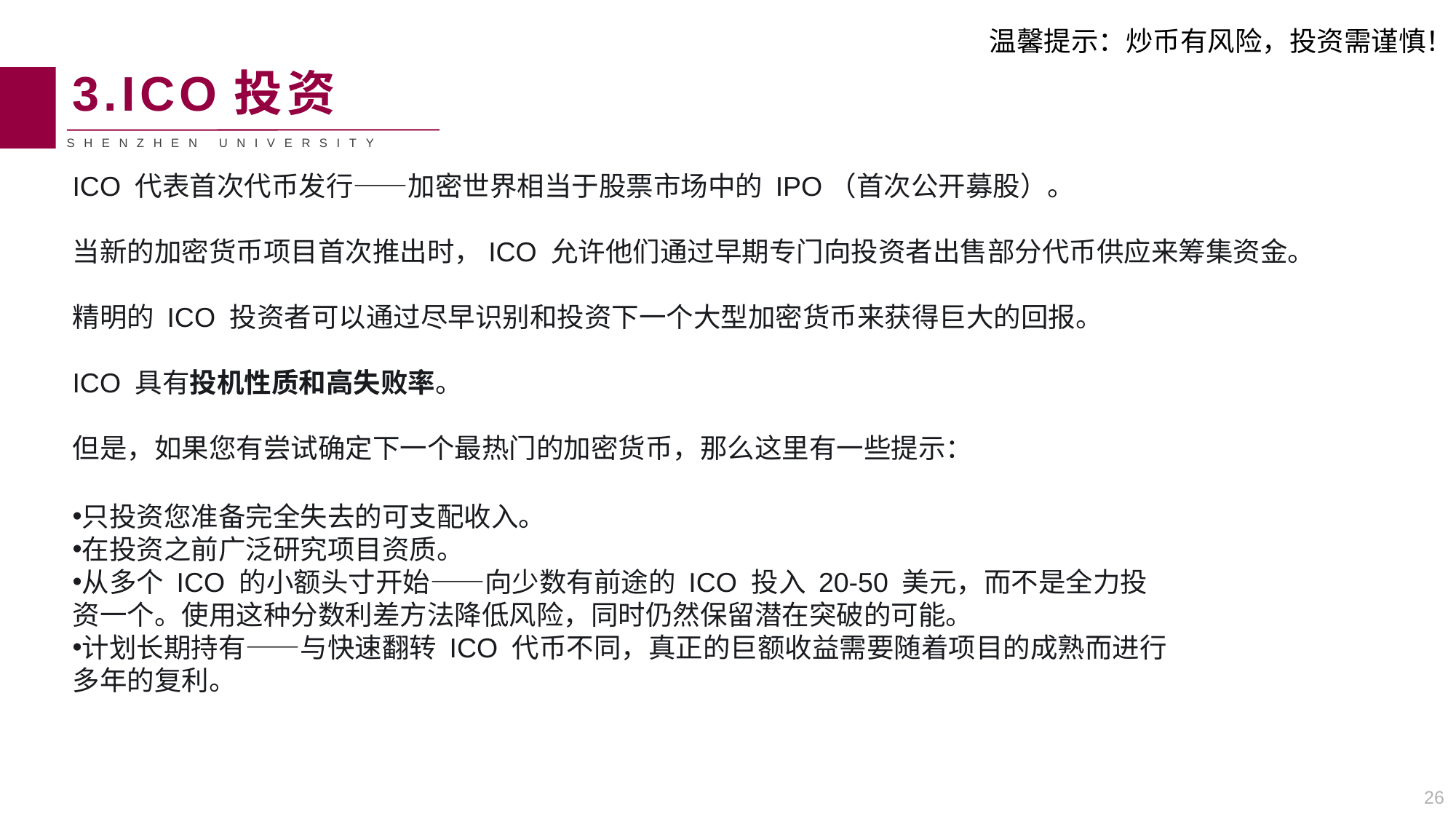

温馨提示：炒币有风险，投资需谨慎！
3.ICO投资
ICO 代表首次代币发行——加密世界相当于股票市场中的 IPO（首次公开募股）。

当新的加密货币项目首次推出时，ICO 允许他们通过早期专门向投资者出售部分代币供应来筹集资金。

精明的 ICO 投资者可以通过尽早识别和投资下一个大型加密货币来获得巨大的回报。

ICO 具有投机性质和高失败率。

但是，如果您有尝试确定下一个最热门的加密货币，那么这里有一些提示：
只投资您准备完全失去的可支配收入。
在投资之前广泛研究项目资质。
从多个 ICO 的小额头寸开始——向少数有前途的 ICO 投入 20-50 美元，而不是全力投资一个。使用这种分数利差方法降低风险，同时仍然保留潜在突破的可能。
计划长期持有——与快速翻转 ICO 代币不同，真正的巨额收益需要随着项目的成熟而进行多年的复利。
26